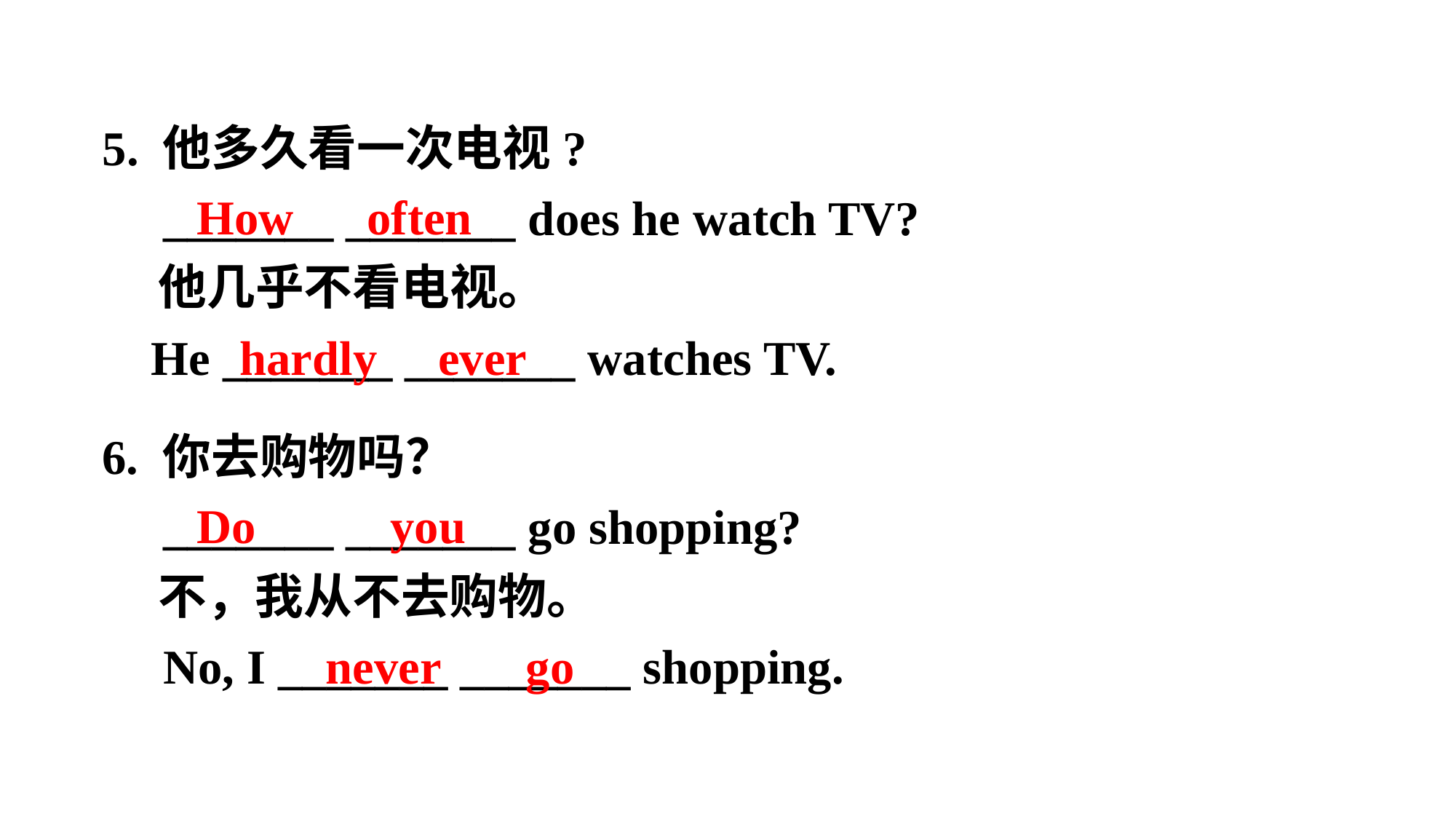

5. 他多久看一次电视?
     _______ _______ does he watch TV?
    他几乎不看电视。
    He _______ _______ watches TV.
How      often
hardly     ever
6. 你去购物吗？
     _______ _______ go shopping?
    不，我从不去购物。
     No, I _______ _______ shopping.
Do           you
never       go